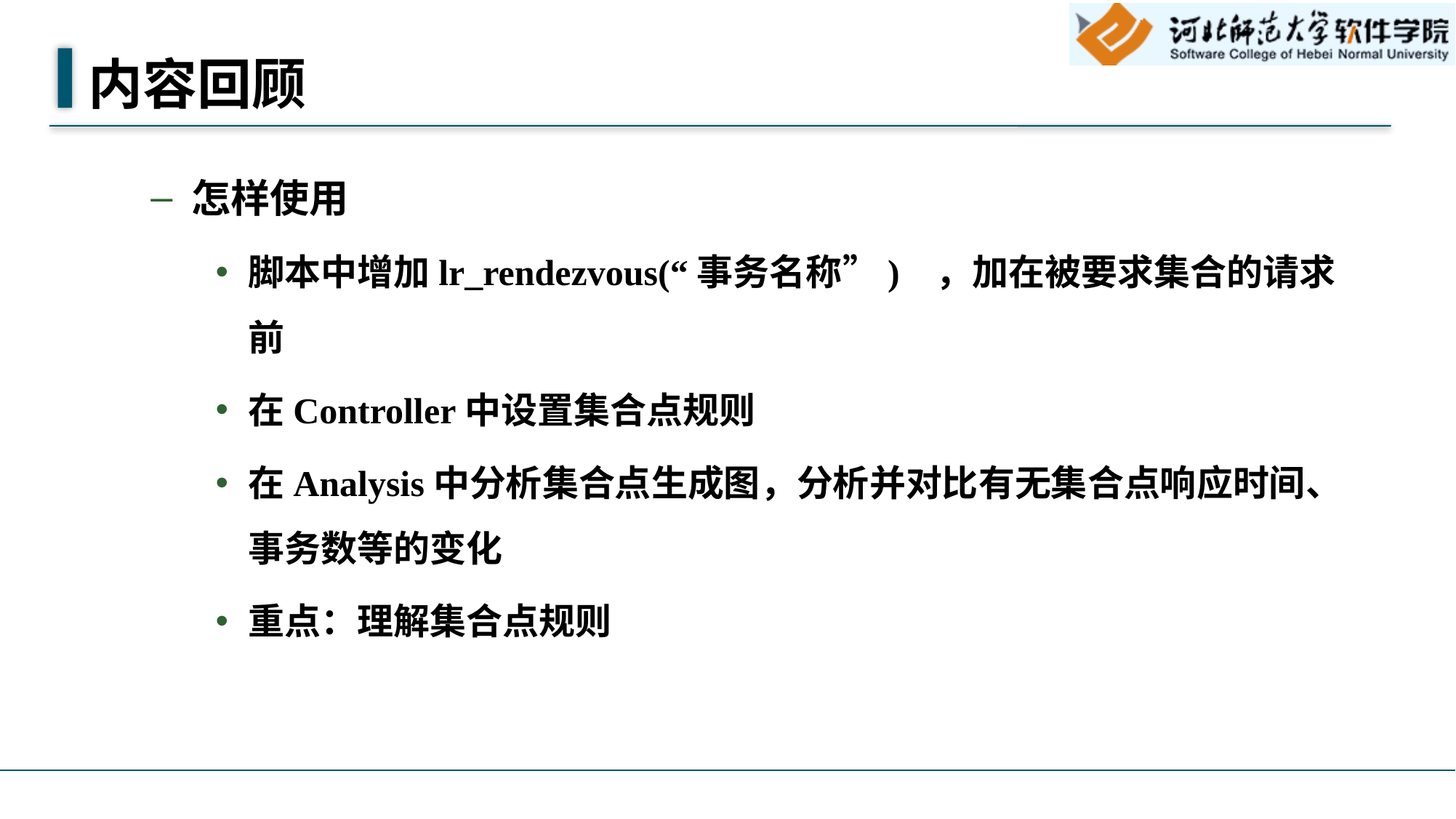

# 内容回顾
怎样使用
脚本中增加lr_rendezvous(“事务名称”)   ，加在被要求集合的请求前
在Controller中设置集合点规则
在Analysis中分析集合点生成图，分析并对比有无集合点响应时间、事务数等的变化
重点：理解集合点规则